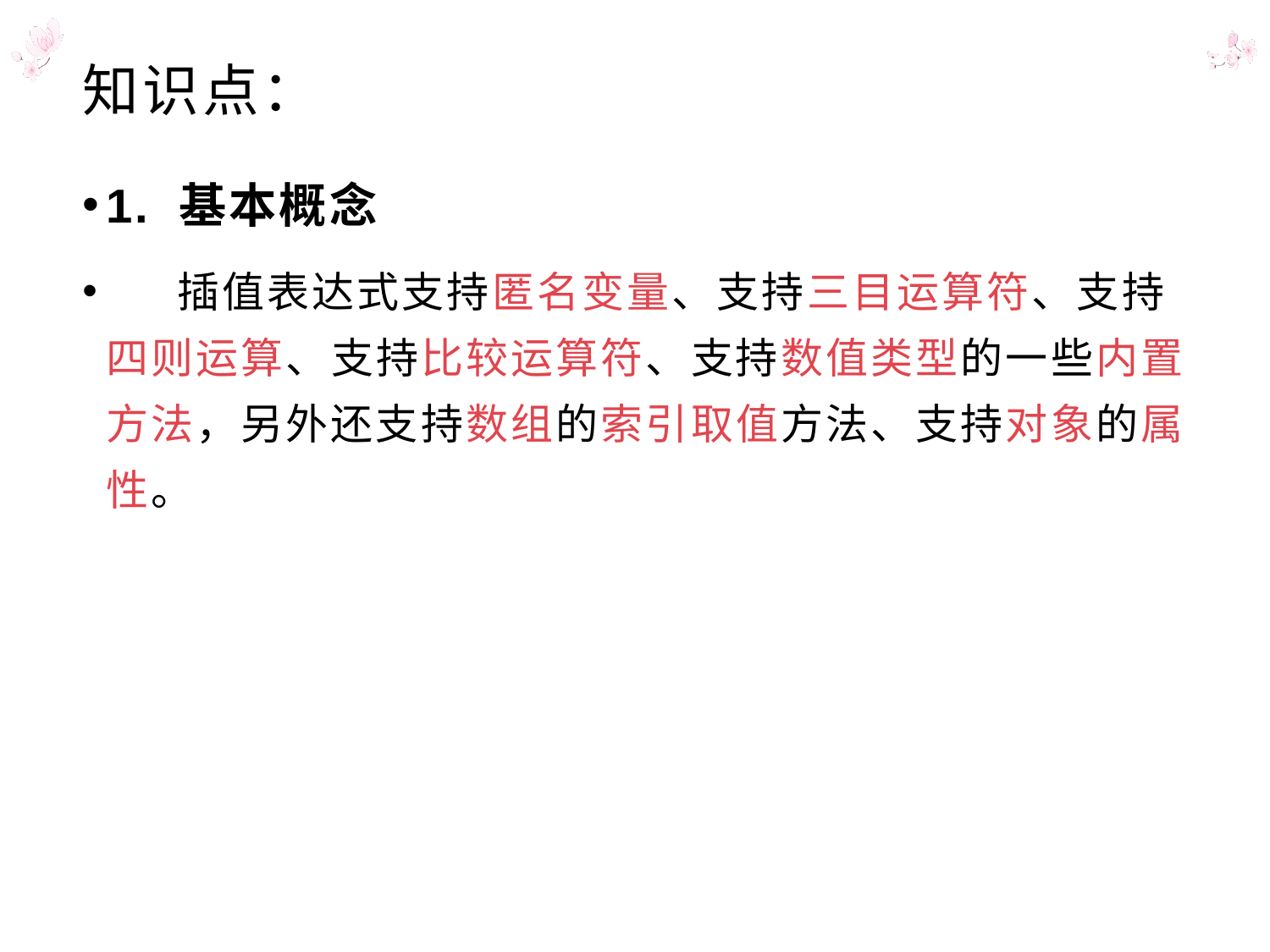

# 知识点：
1. 基本概念
     插值表达式支持匿名变量、支持三目运算符、支持四则运算、支持比较运算符、支持数值类型的一些内置方法，另外还支持数组的索引取值方法、支持对象的属性。